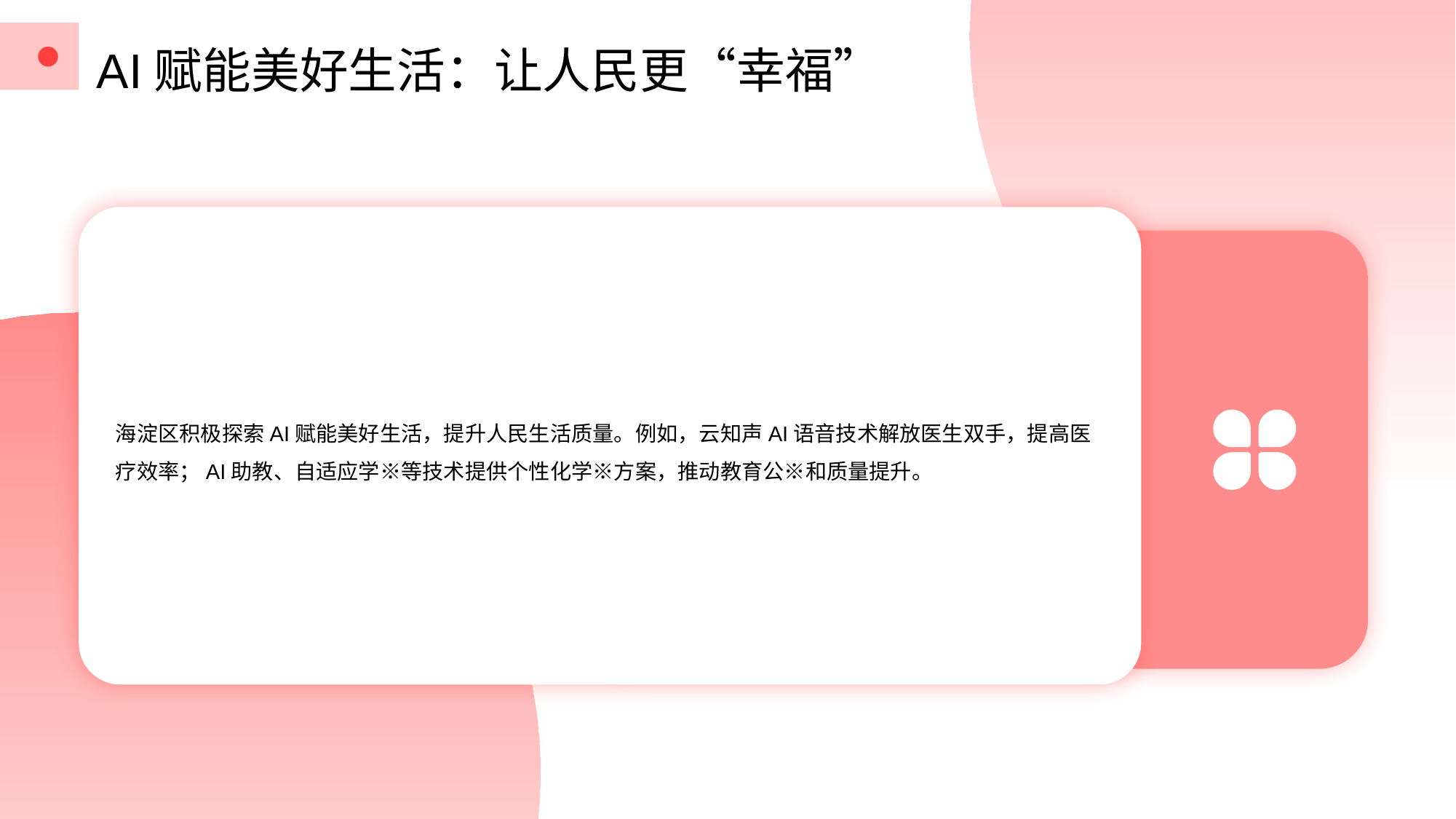

AI赋能美好生活：让人民更“幸福”

海淀区积极探索AI赋能美好生活，提升人民生活质量。例如，云知声AI语音技术解放医生双手，提高医疗效率；AI助教、自适应学※等技术提供个性化学※方案，推动教育公※和质量提升。